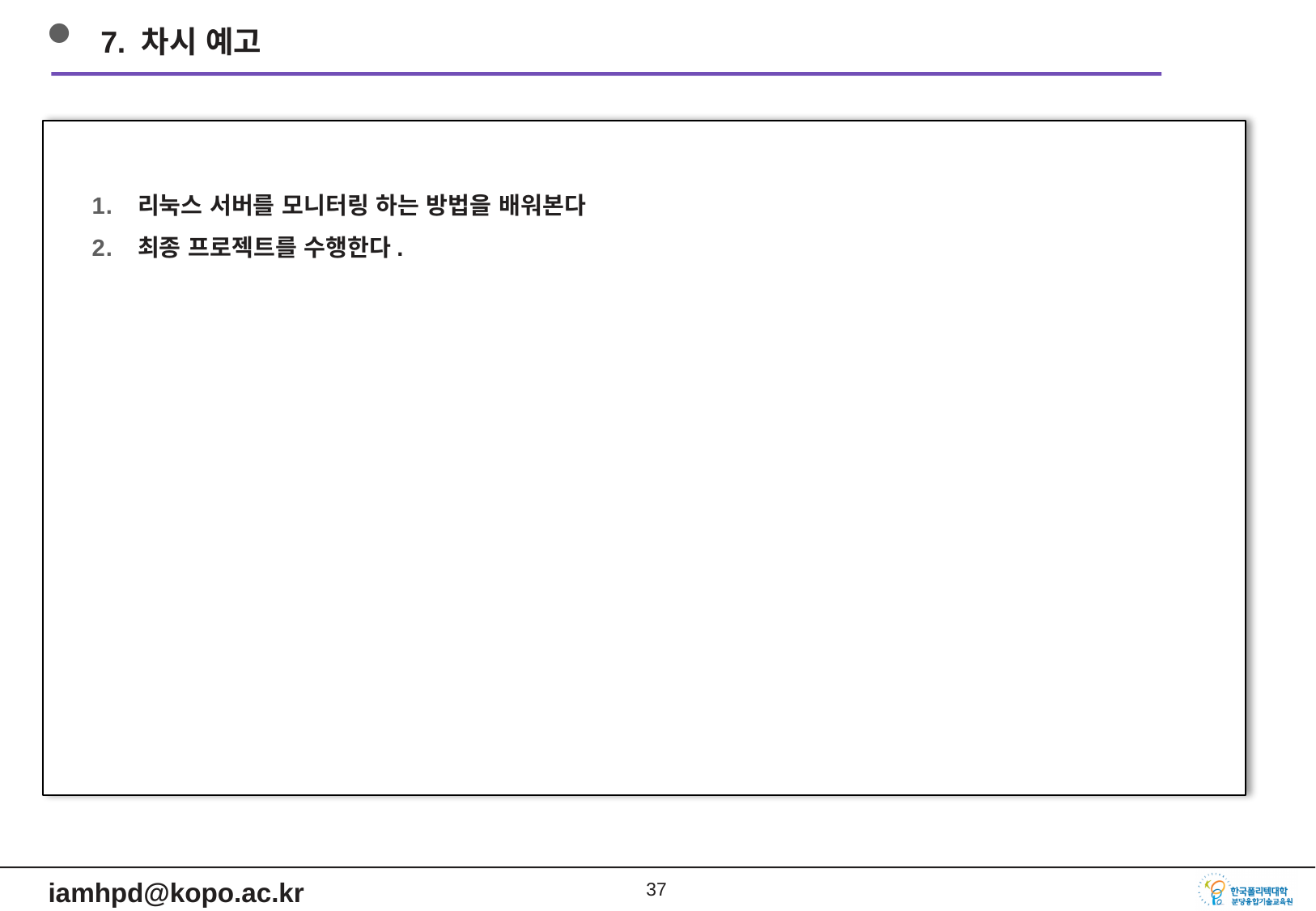

7. 차시 예고

리눅스 서버를 모니터링 하는 방법을 배워본다
최종 프로젝트를 수행한다.
37